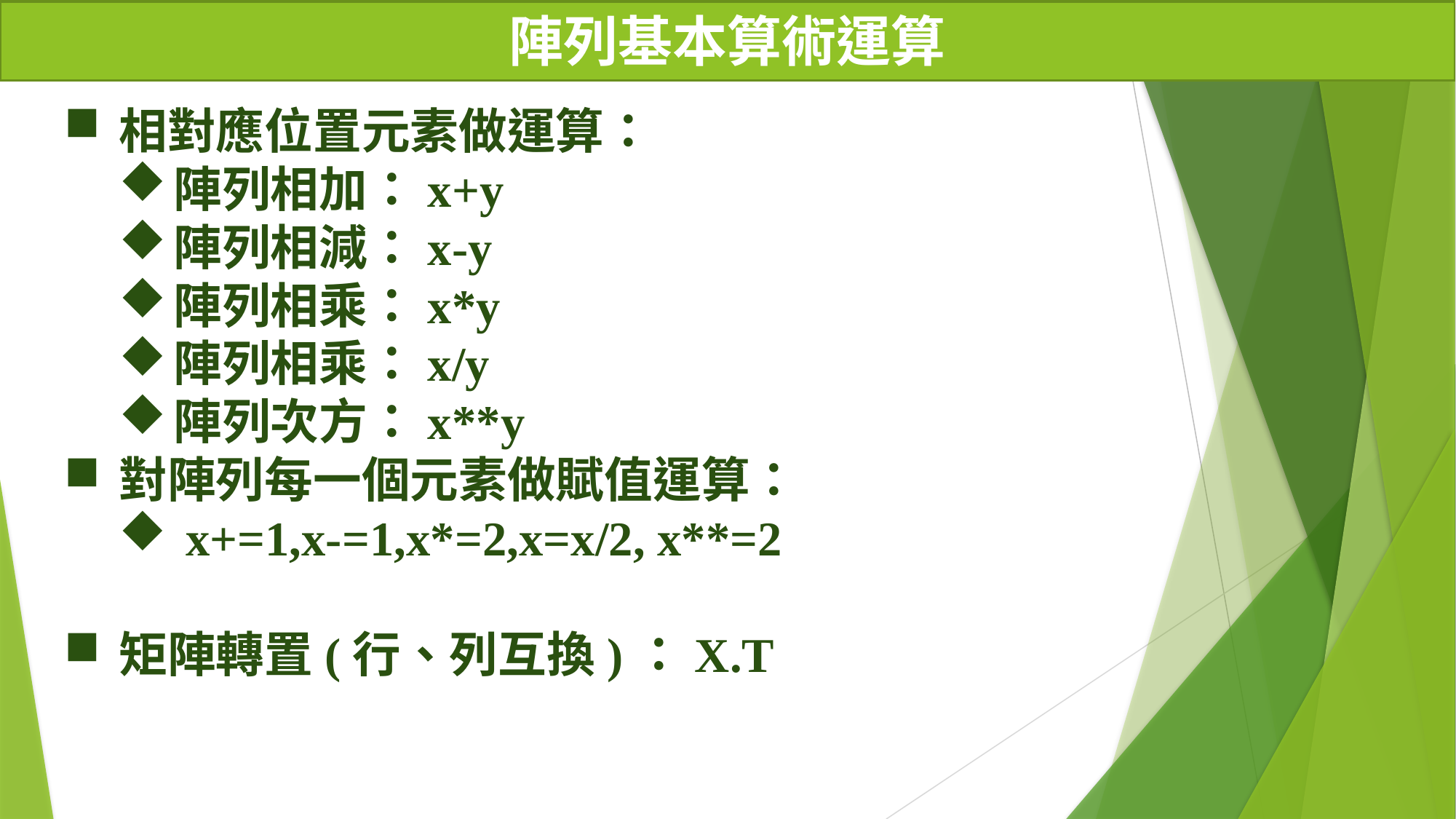

# 陣列基本算術運算
相對應位置元素做運算：
陣列相加：x+y
陣列相減：x-y
陣列相乘：x*y
陣列相乘：x/y
陣列次方：x**y
對陣列每一個元素做賦值運算：
 x+=1,x-=1,x*=2,x=x/2, x**=2

矩陣轉置(行、列互換)：X.T